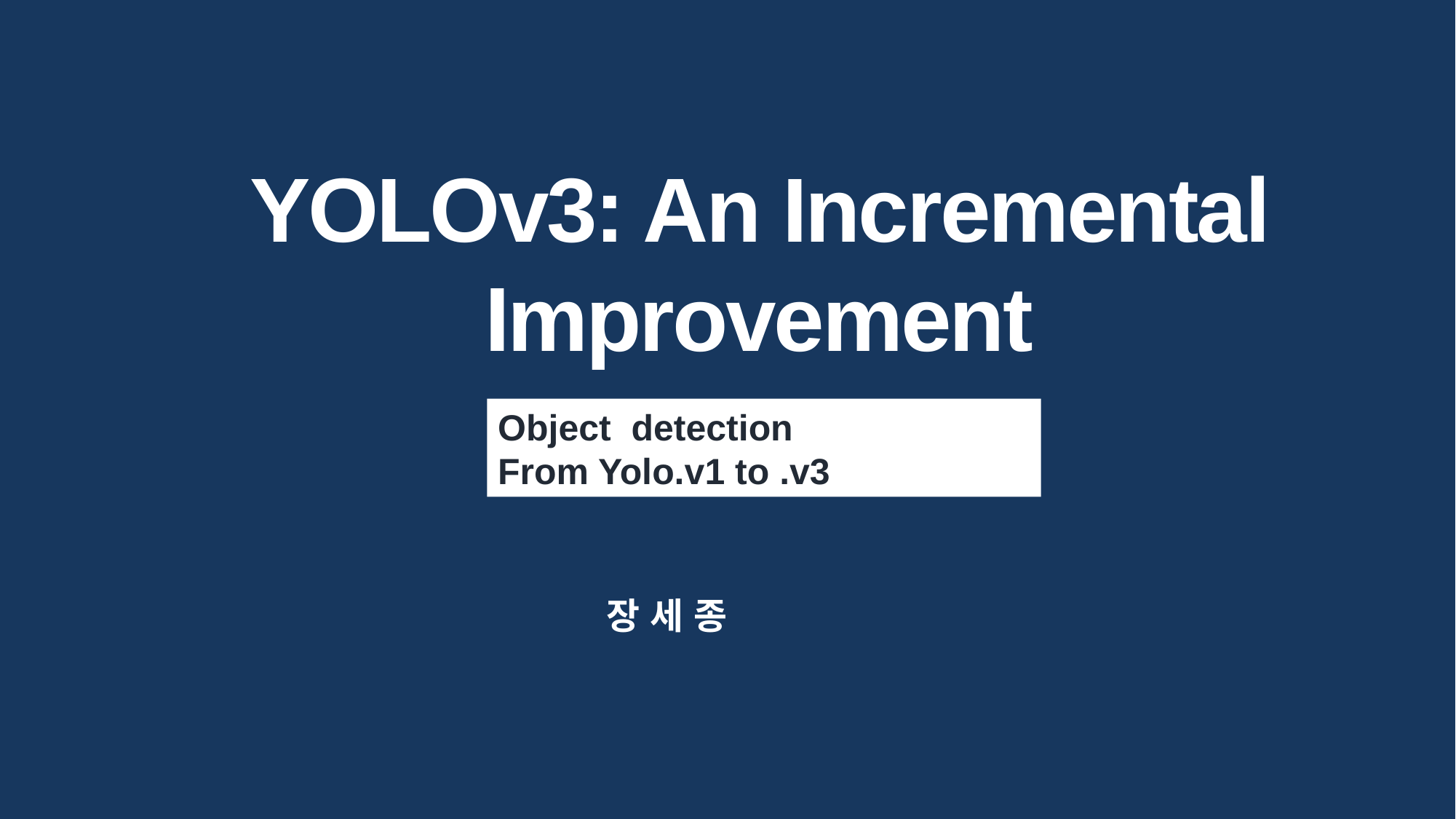

YOLOv3: An Incremental Improvement
Object  detection
From Yolo.v1 to .v3
장 세 종